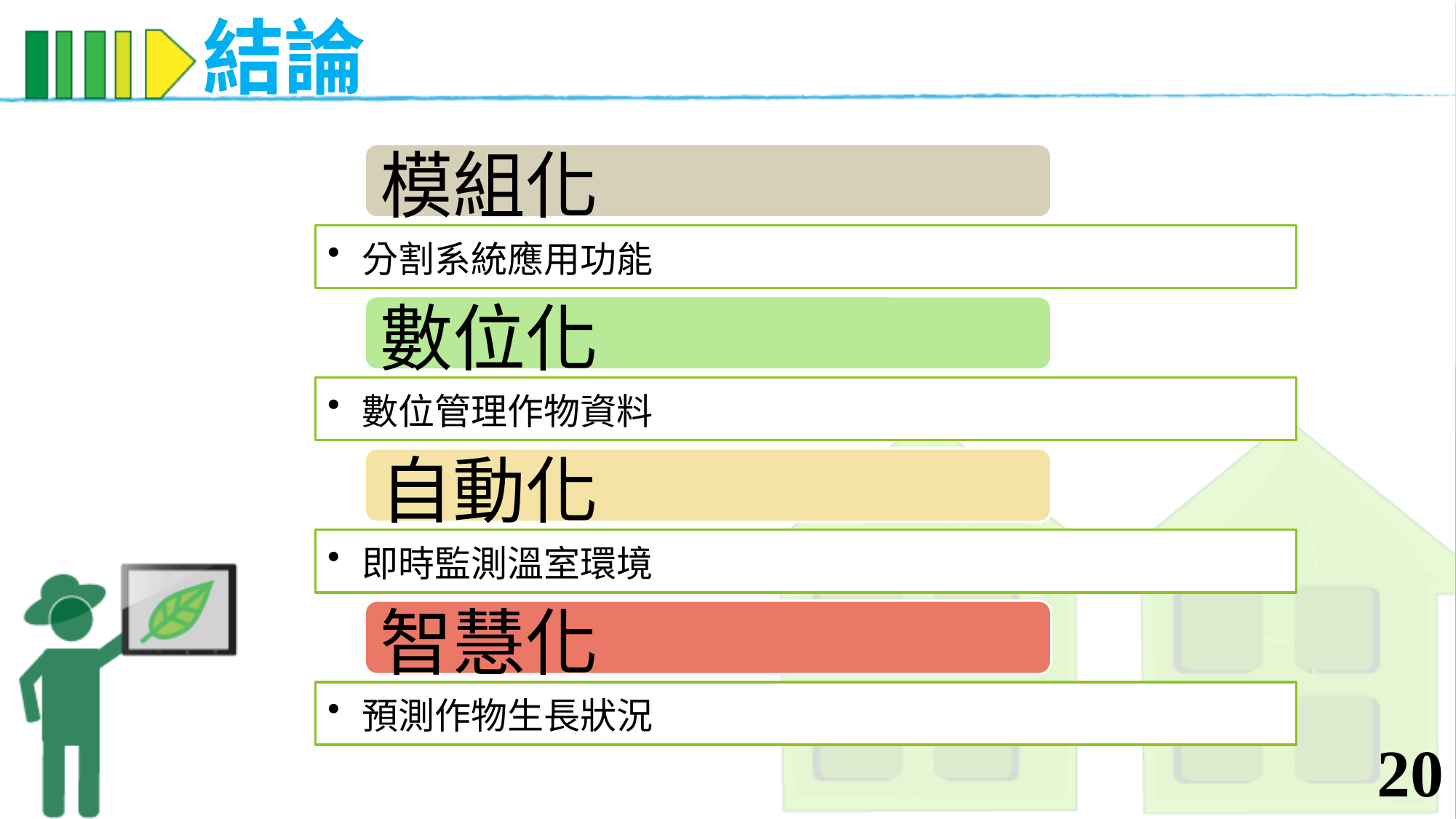

# 結論
自動化
智慧化
模組化
數位化
分割系統應用功能
數位管理作物資料
即時監測溫室環境
預測作物生長狀況
20